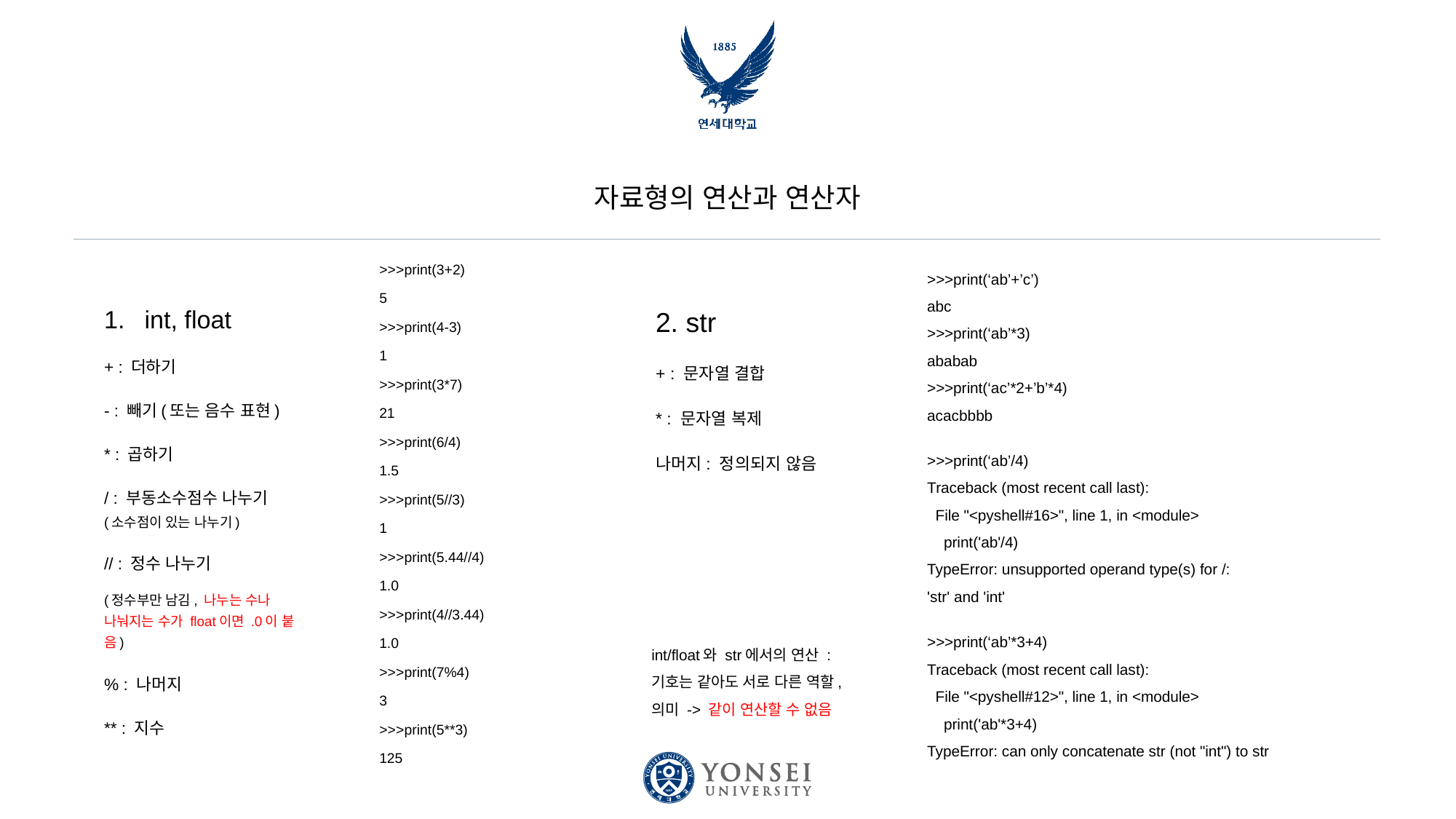

# 자료형의 연산과 연산자
>>>print(3+2)
5
>>>print(4-3)
1
>>>print(3*7)
21
>>>print(6/4)
1.5
>>>print(5//3)
1
>>>print(5.44//4)
1.0
>>>print(4//3.44)
1.0
>>>print(7%4)
3
>>>print(5**3)
125
>>>print(‘ab’+’c’)
abc
>>>print(‘ab’*3)
ababab
>>>print(‘ac’*2+’b’*4)
acacbbbb
int, float
+ : 더하기
- : 빼기(또는 음수 표현)
* : 곱하기
/ : 부동소수점수 나누기
(소수점이 있는 나누기)
// : 정수 나누기
(정수부만 남김, 나누는 수나 나눠지는 수가 float이면 .0이 붙음)
% : 나머지
** : 지수
2. str
+ : 문자열 결합
* : 문자열 복제
나머지: 정의되지 않음
>>>print(‘ab’/4)
Traceback (most recent call last):
  File "<pyshell#16>", line 1, in <module>
    print('ab'/4)
TypeError: unsupported operand type(s) for /: 'str' and 'int'
>>>print(‘ab’*3+4)
Traceback (most recent call last):
  File "<pyshell#12>", line 1, in <module>
    print('ab'*3+4)
TypeError: can only concatenate str (not "int") to str
int/float와 str에서의 연산 : 기호는 같아도 서로 다른 역할, 의미 -> 같이 연산할 수 없음